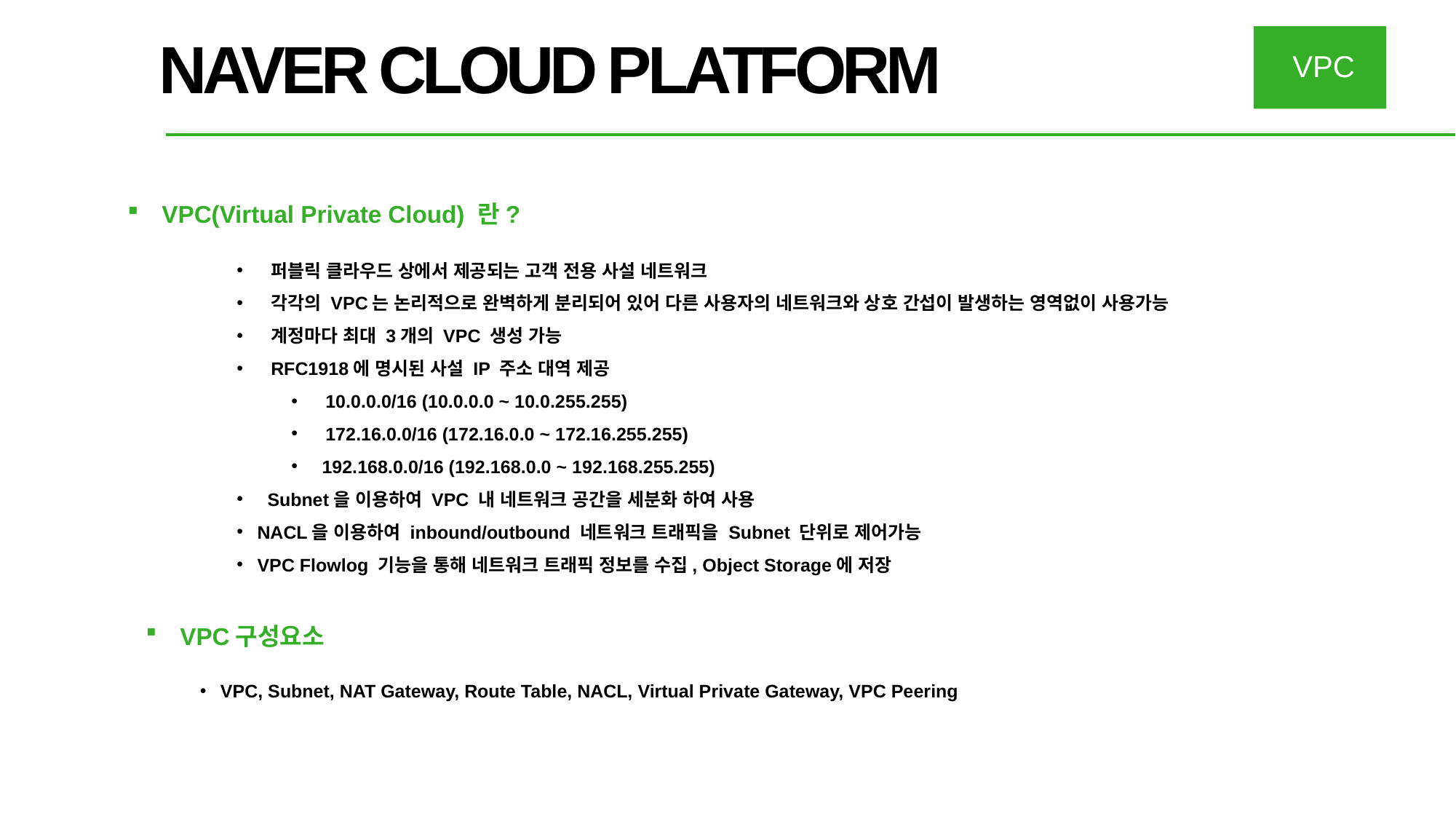

NAVER CLOUD PLATFORM

VPC
VPC(Virtual Private Cloud) 란?
퍼블릭 클라우드 상에서 제공되는 고객 전용 사설 네트워크
각각의 VPC는 논리적으로 완벽하게 분리되어 있어 다른 사용자의 네트워크와 상호 간섭이 발생하는 영역없이 사용가능
계정마다 최대 3개의 VPC 생성 가능
RFC1918에 명시된 사설 IP 주소 대역 제공
10.0.0.0/16 (10.0.0.0 ~ 10.0.255.255)
172.16.0.0/16 (172.16.0.0 ~ 172.16.255.255)
  192.168.0.0/16 (192.168.0.0 ~ 192.168.255.255)
  Subnet을 이용하여 VPC 내 네트워크 공간을 세분화 하여 사용
NACL을 이용하여 inbound/outbound 네트워크 트래픽을 Subnet 단위로 제어가능
VPC Flowlog 기능을 통해 네트워크 트래픽 정보를 수집, Object Storage에 저장

VPC구성요소
VPC, Subnet, NAT Gateway, Route Table, NACL, Virtual Private Gateway, VPC Peering